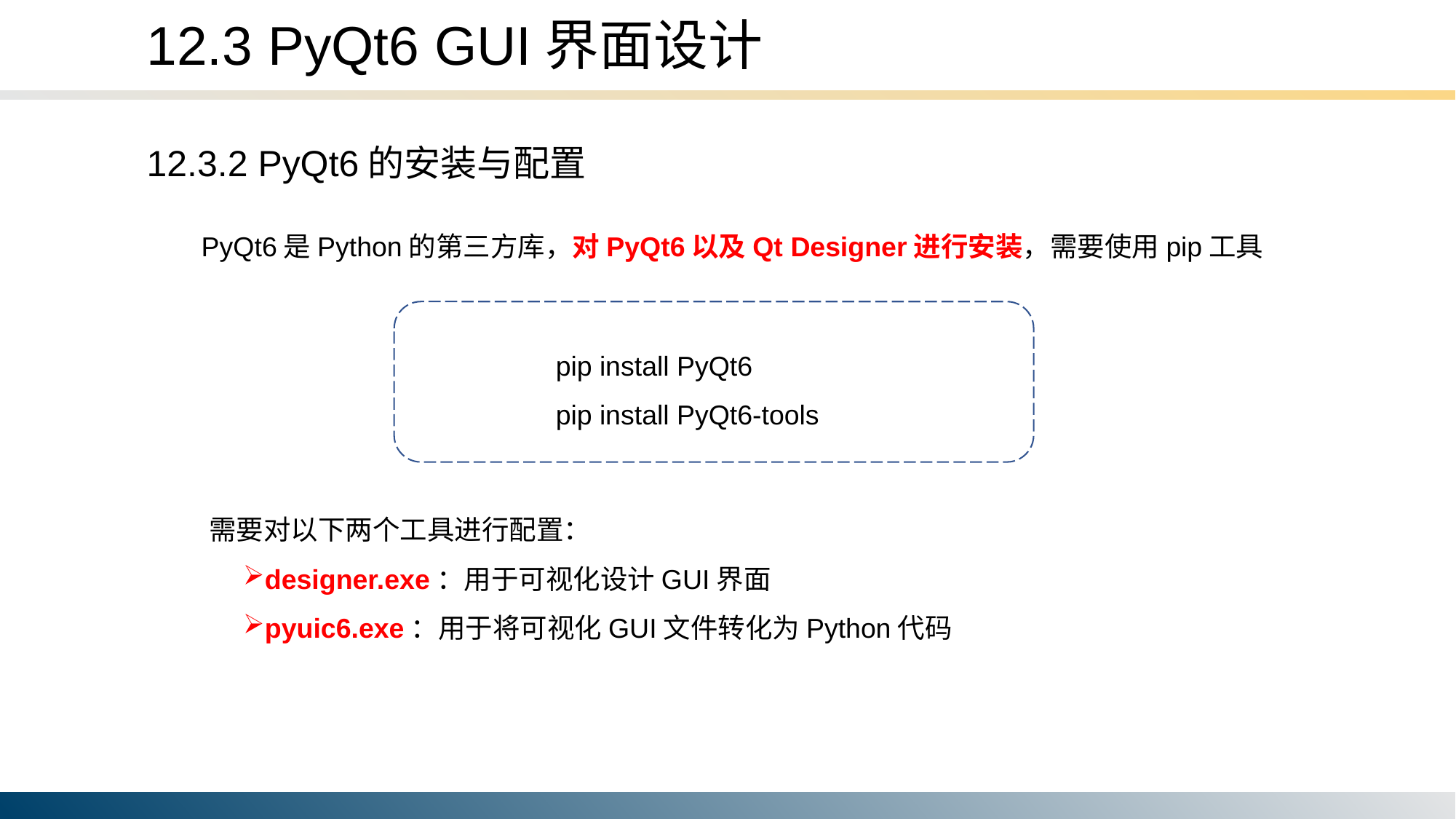

12.3 PyQt6 GUI界面设计
12.3.2 PyQt6的安装与配置
PyQt6是Python的第三方库，对PyQt6以及Qt Designer进行安装，需要使用pip工具

pip install PyQt6
pip install PyQt6-tools
需要对以下两个工具进行配置：
designer.exe：用于可视化设计GUI界面
pyuic6.exe：用于将可视化GUI文件转化为Python代码